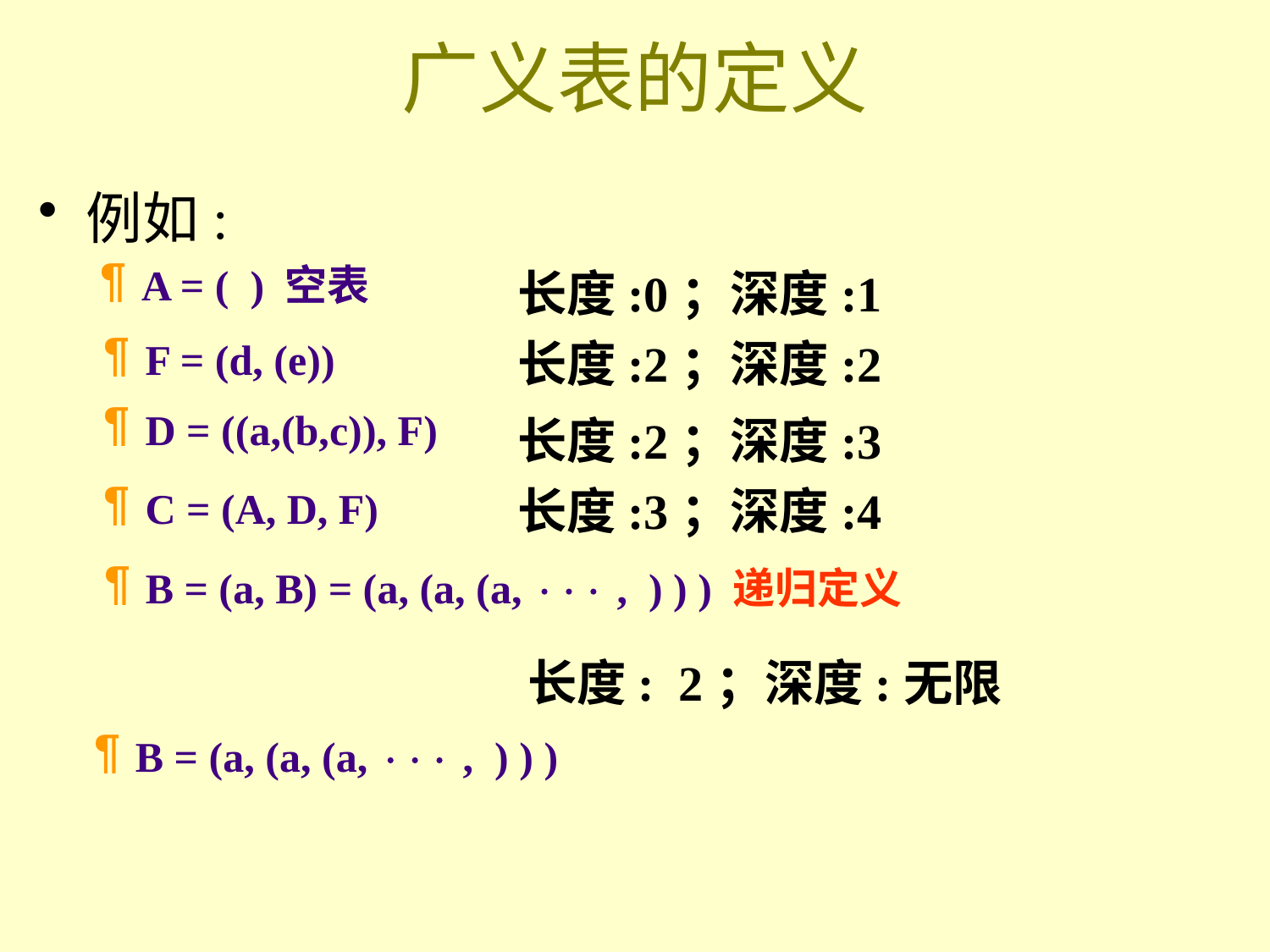

# 广义表的定义
例如:
A = (  ) 空表

长度:0；深度:1
长度:2；深度:2
F = (d, (e))
D = ((a,(b,c)), F)
长度:2；深度:3
长度:3；深度:4
C = (A, D, F)
B = (a, B) = (a, (a, (a, ⋅⋅⋅ ,  ) ) ) 递归定义
长度:  2；深度:无限
B = (a, (a, (a, ⋅⋅⋅ ,  ) ) )